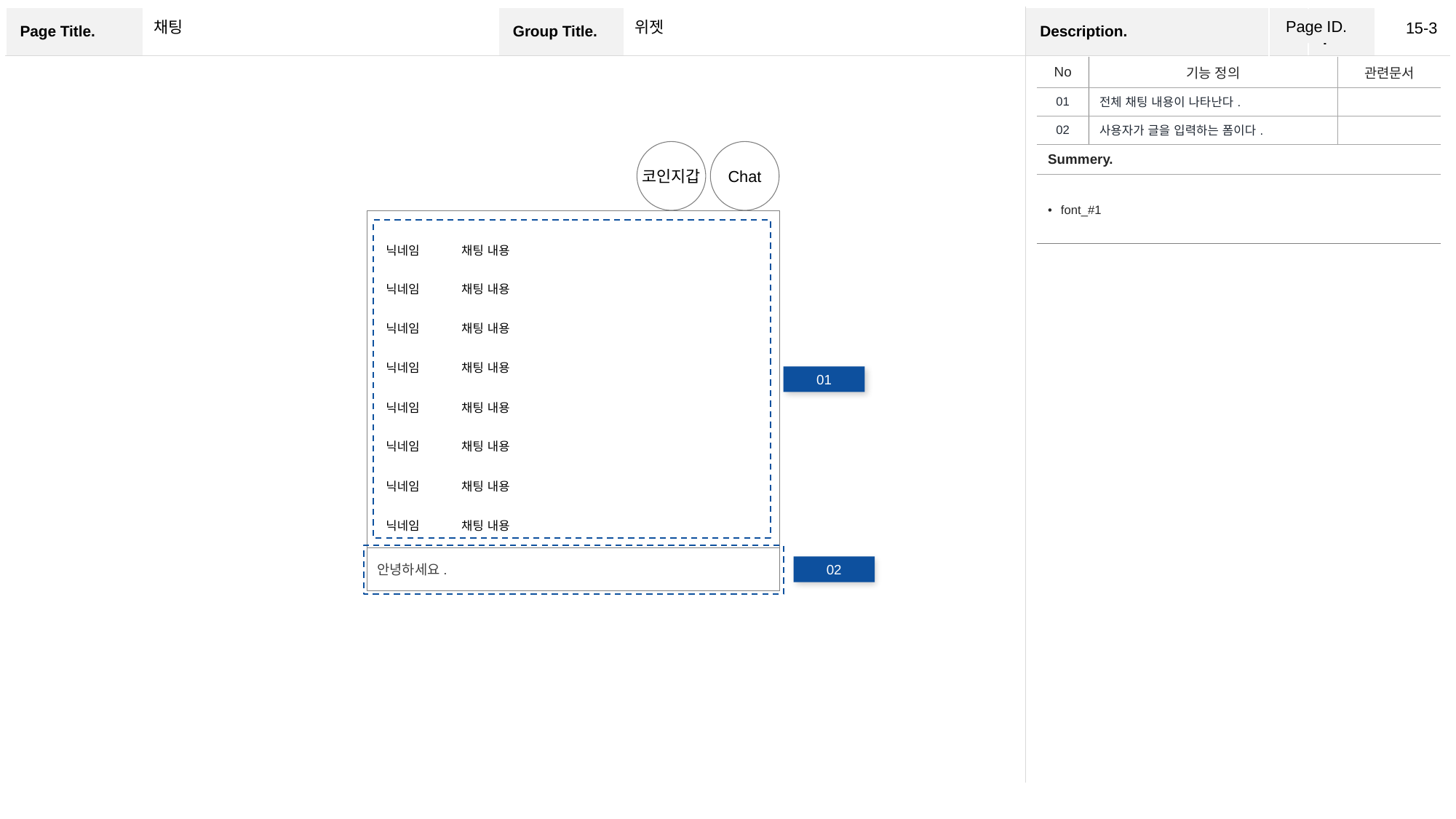

Page ID.
15-3
채팅
위젯
| No | 기능 정의 | 관련문서 |
| --- | --- | --- |
| 01 | 전체 채팅 내용이 나타난다. |  |
| 02 | 사용자가 글을 입력하는 폼이다. |  |
| Summery. |  |  |
| font\_#1 |  |  |
코인지갑
Chat

닉네임
채팅 내용
닉네임
채팅 내용
닉네임
채팅 내용
닉네임
채팅 내용
01
닉네임
채팅 내용
닉네임
채팅 내용
닉네임
채팅 내용
닉네임
채팅 내용

안녕하세요.
02